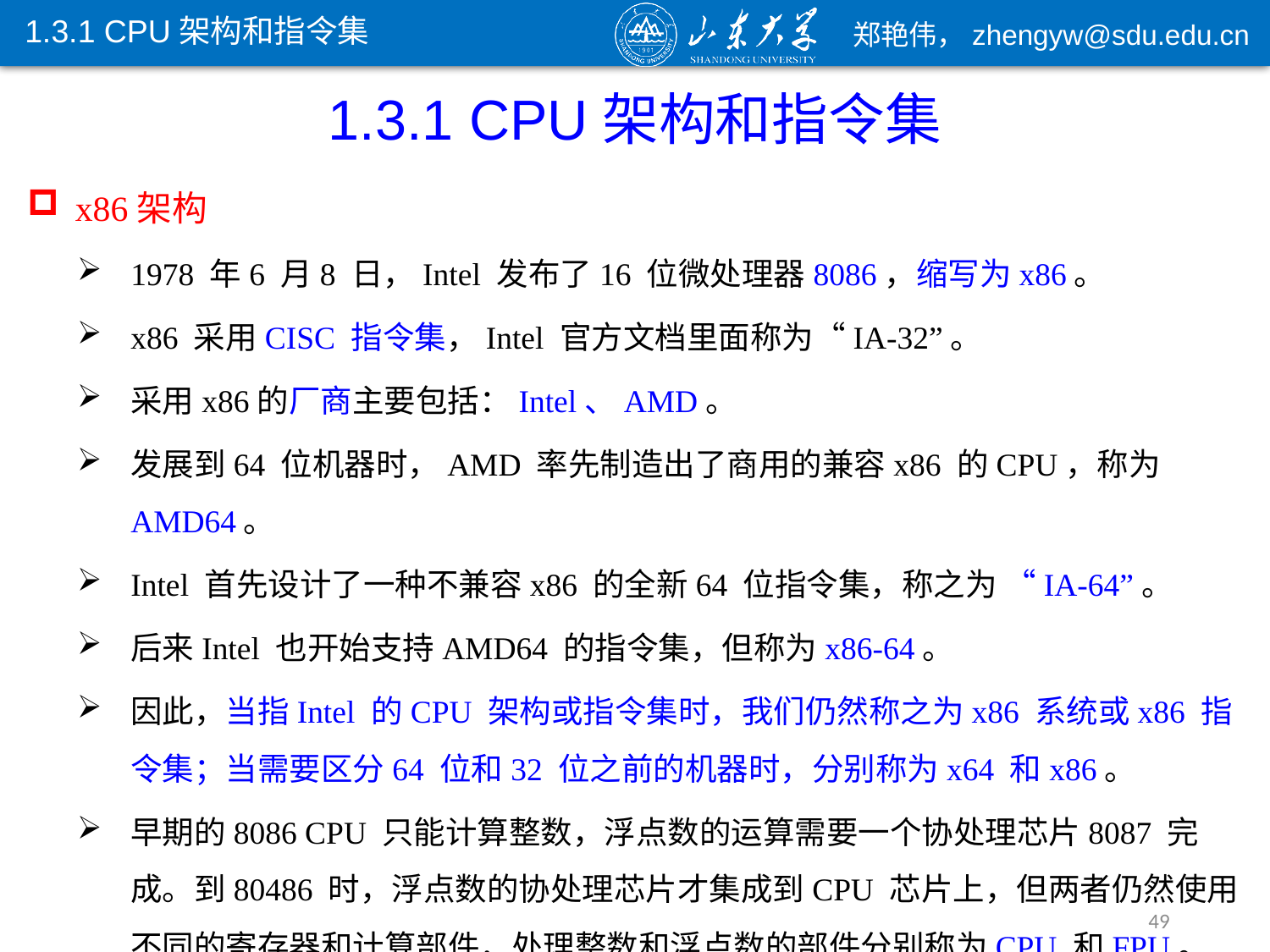

1.3.1 CPU架构和指令集
1.3.1 CPU架构和指令集
x86架构
1978 年6 月8 日，Intel 发布了16 位微处理器8086，缩写为x86。
x86 采用CISC 指令集，Intel 官方文档里面称为“IA-32”。
采用x86的厂商主要包括：Intel、AMD。
发展到64 位机器时，AMD 率先制造出了商用的兼容x86 的CPU，称为AMD64。
Intel 首先设计了一种不兼容x86 的全新64 位指令集，称之为 “IA-64”。
后来Intel 也开始支持AMD64 的指令集，但称为x86-64。
因此，当指Intel 的CPU 架构或指令集时，我们仍然称之为x86 系统或x86 指令集；当需要区分64 位和32 位之前的机器时，分别称为x64 和x86。
早期的8086 CPU 只能计算整数，浮点数的运算需要一个协处理芯片8087 完成。到80486 时，浮点数的协处理芯片才集成到CPU 芯片上，但两者仍然使用不同的寄存器和计算部件，处理整数和浮点数的部件分别称为CPU 和FPU。
49